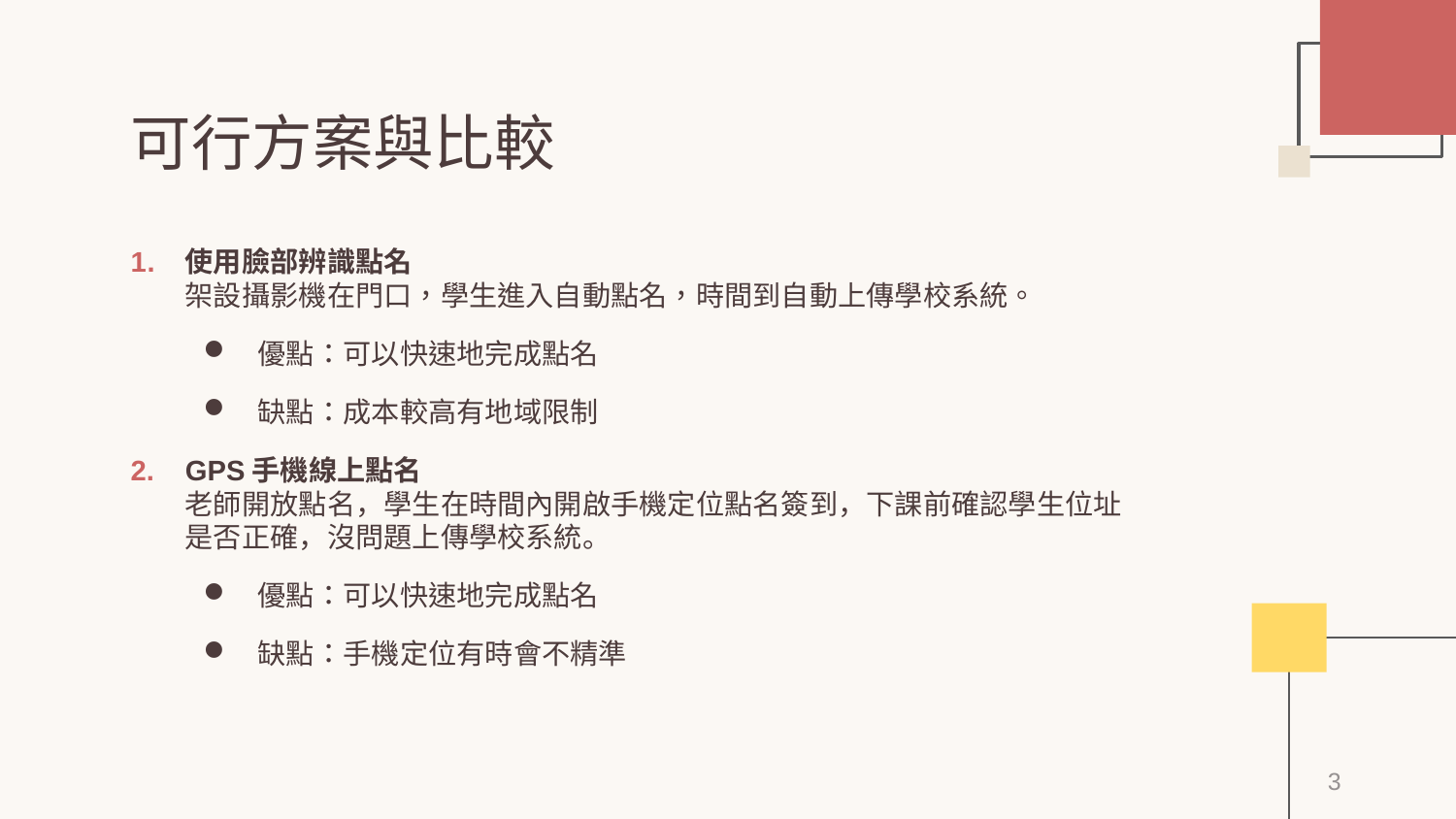

# 可行方案與比較
使用臉部辨識點名
架設攝影機在門口，學生進入自動點名，時間到自動上傳學校系統。
優點：可以快速地完成點名
缺點：成本較高有地域限制
GPS手機線上點名
老師開放點名，學生在時間內開啟手機定位點名簽到，下課前確認學生位址是否正確，沒問題上傳學校系統。
優點：可以快速地完成點名
缺點：手機定位有時會不精準

3